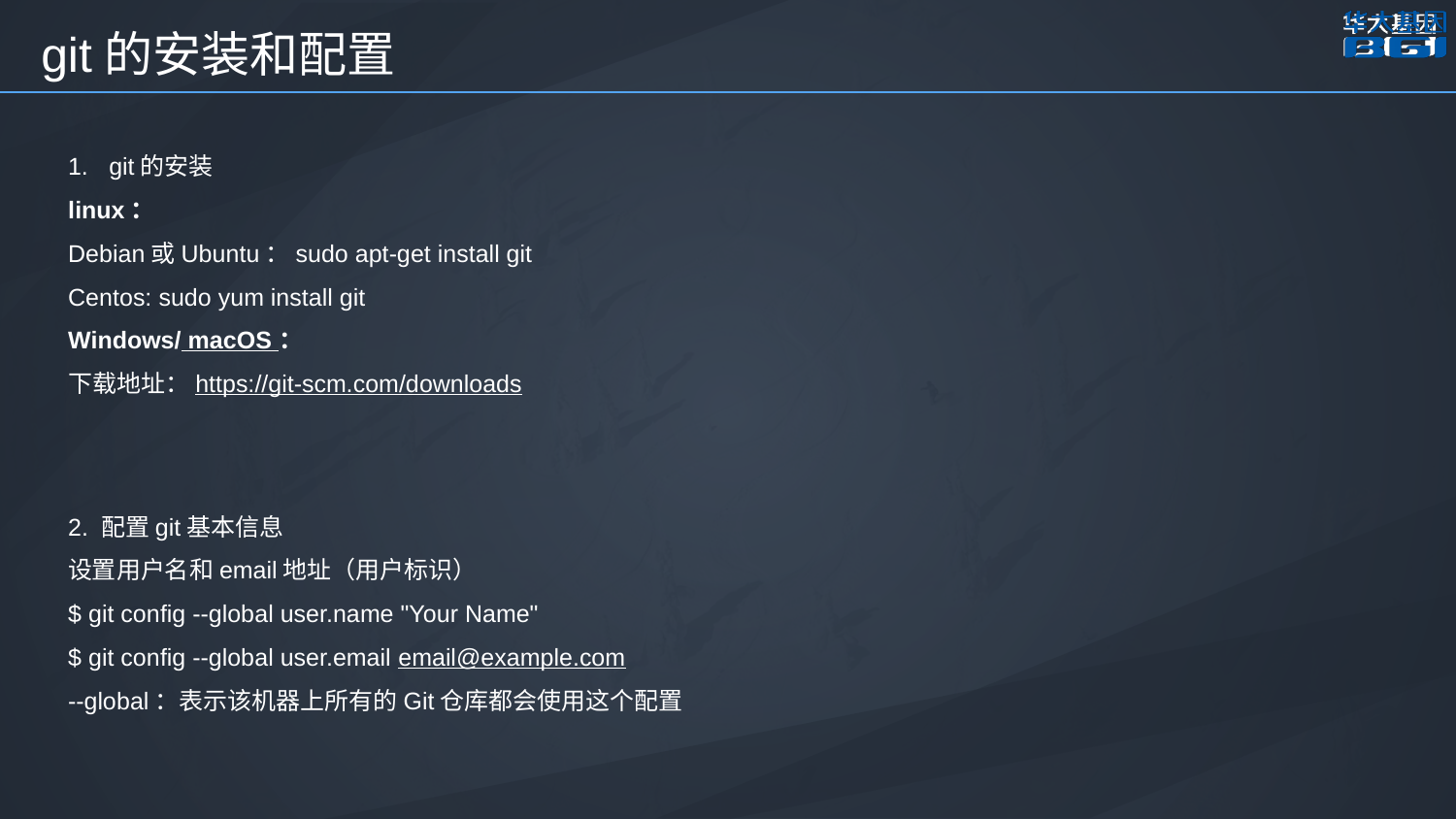

git的安装和配置
git的安装
linux：
Debian或Ubuntu：sudo apt-get install git
Centos: sudo yum install git
Windows/ macOS ：
下载地址：https://git-scm.com/downloads
2. 配置git基本信息
设置用户名和email地址（用户标识）
$ git config --global user.name "Your Name"
$ git config --global user.email email@example.com
--global：表示该机器上所有的Git仓库都会使用这个配置